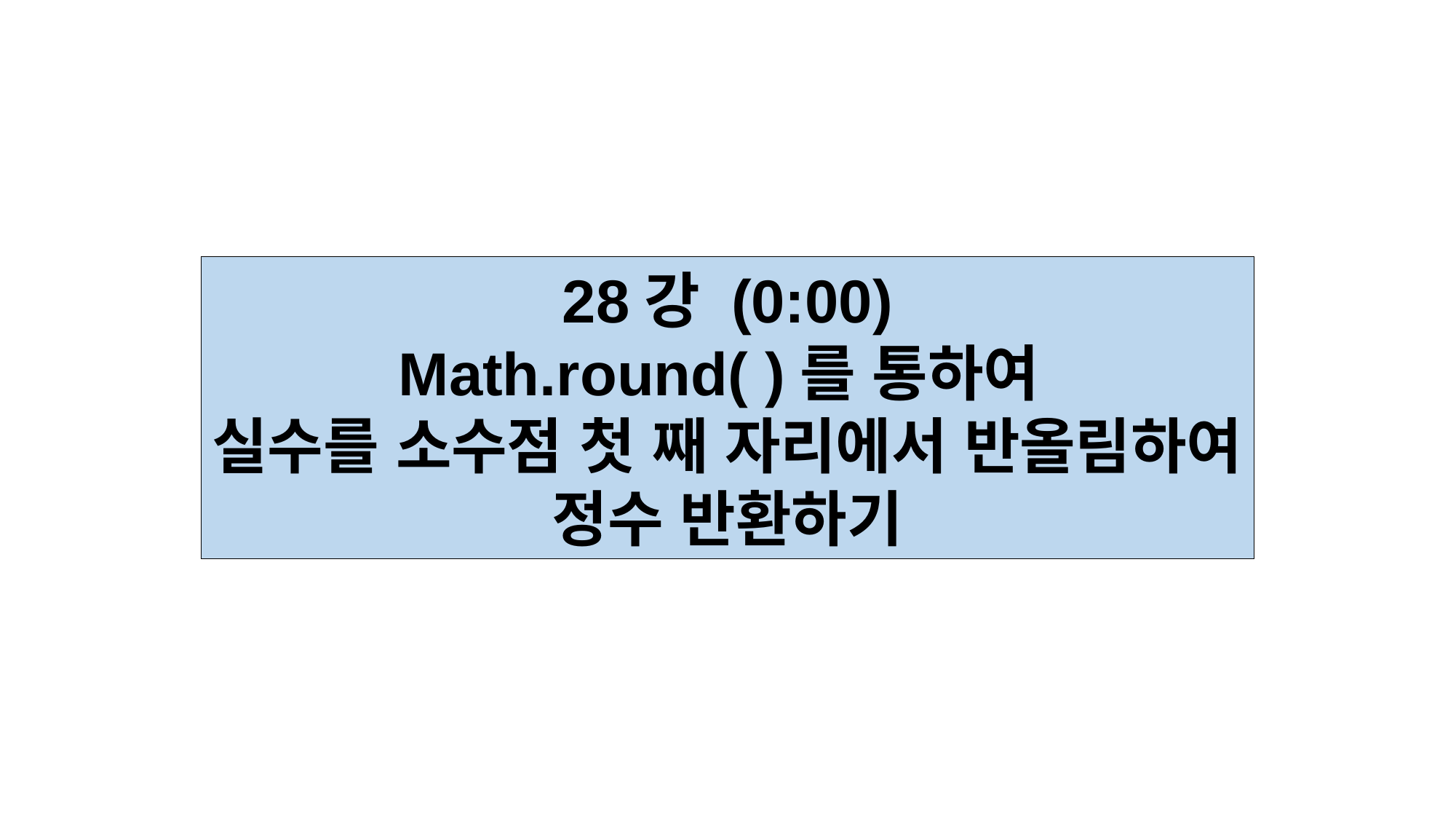

28강 (0:00)
Math.round( )를 통하여
실수를 소수점 첫 째 자리에서 반올림하여
정수 반환하기